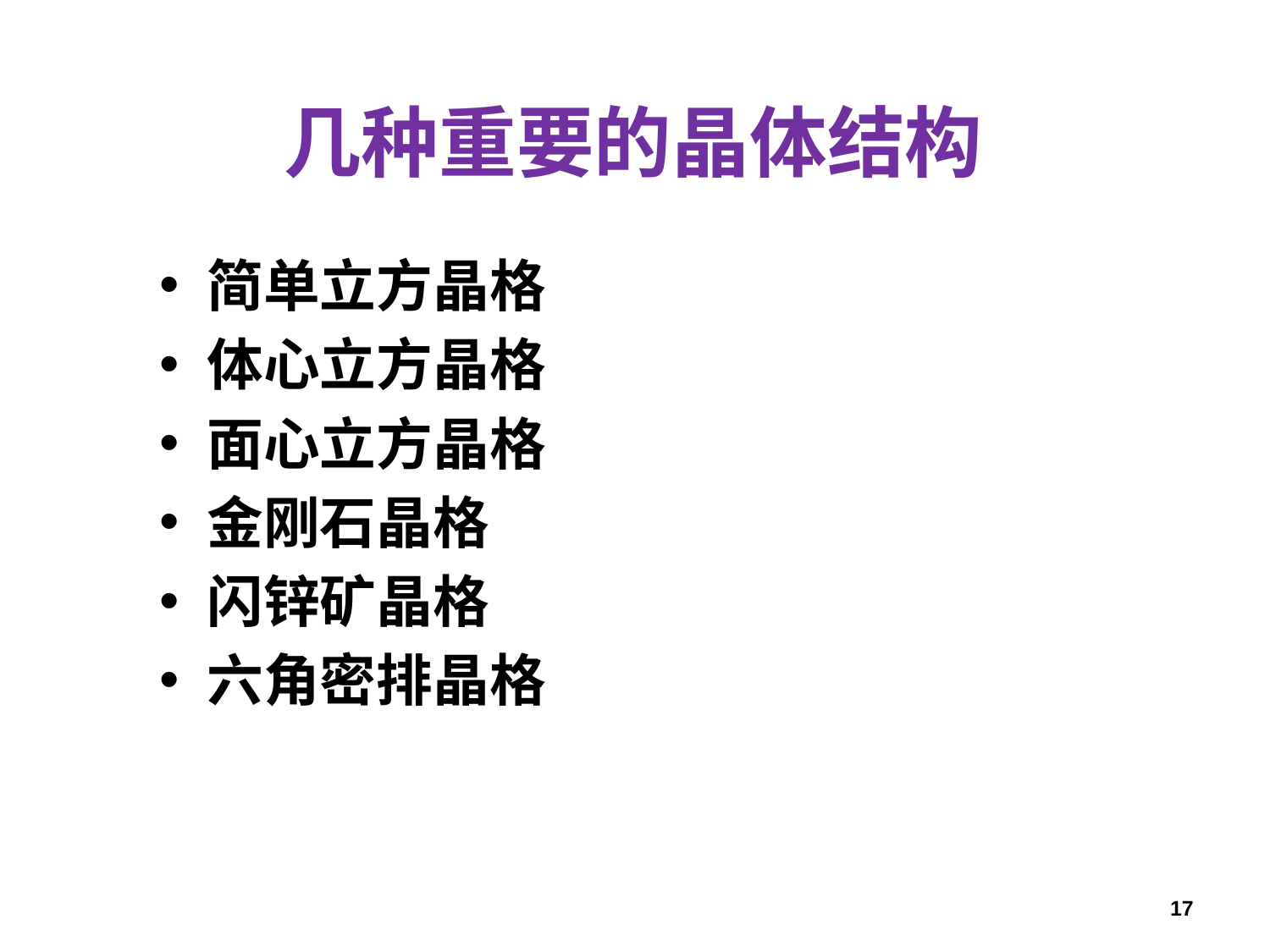

几种重要的晶体结构
简单立方晶格
体心立方晶格
面心立方晶格
金刚石晶格
闪锌矿晶格
六角密排晶格
17